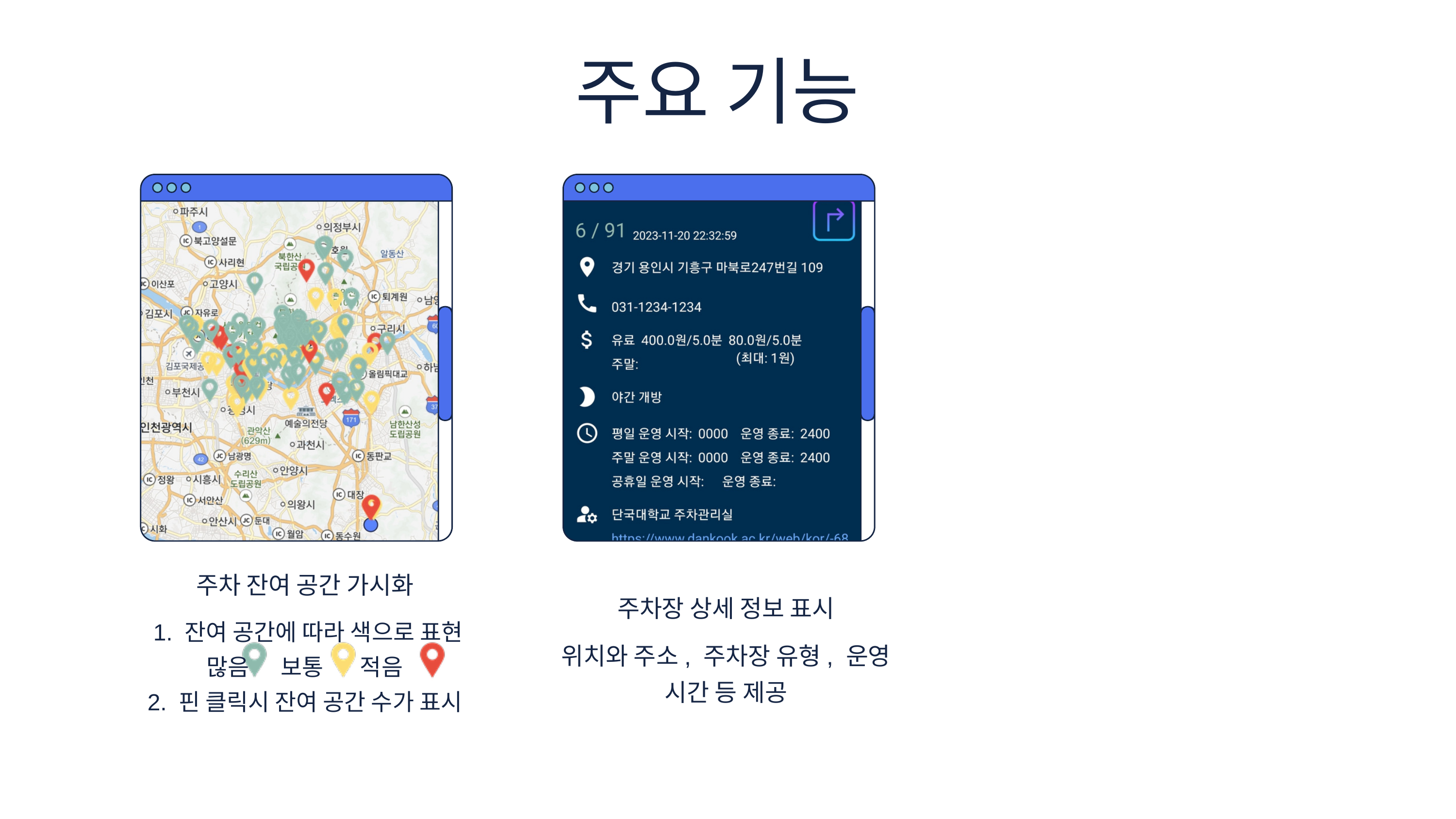

주요 기능

주차 잔여 공간 가시화
 1. 잔여 공간에 따라 색으로 표현​
많음      보통       적음​
2. 핀 클릭시 잔여 공간 수가 표시
주차장 상세 정보 표시
위치와 주소, 주차장 유형, 운영 시간 등 제공​